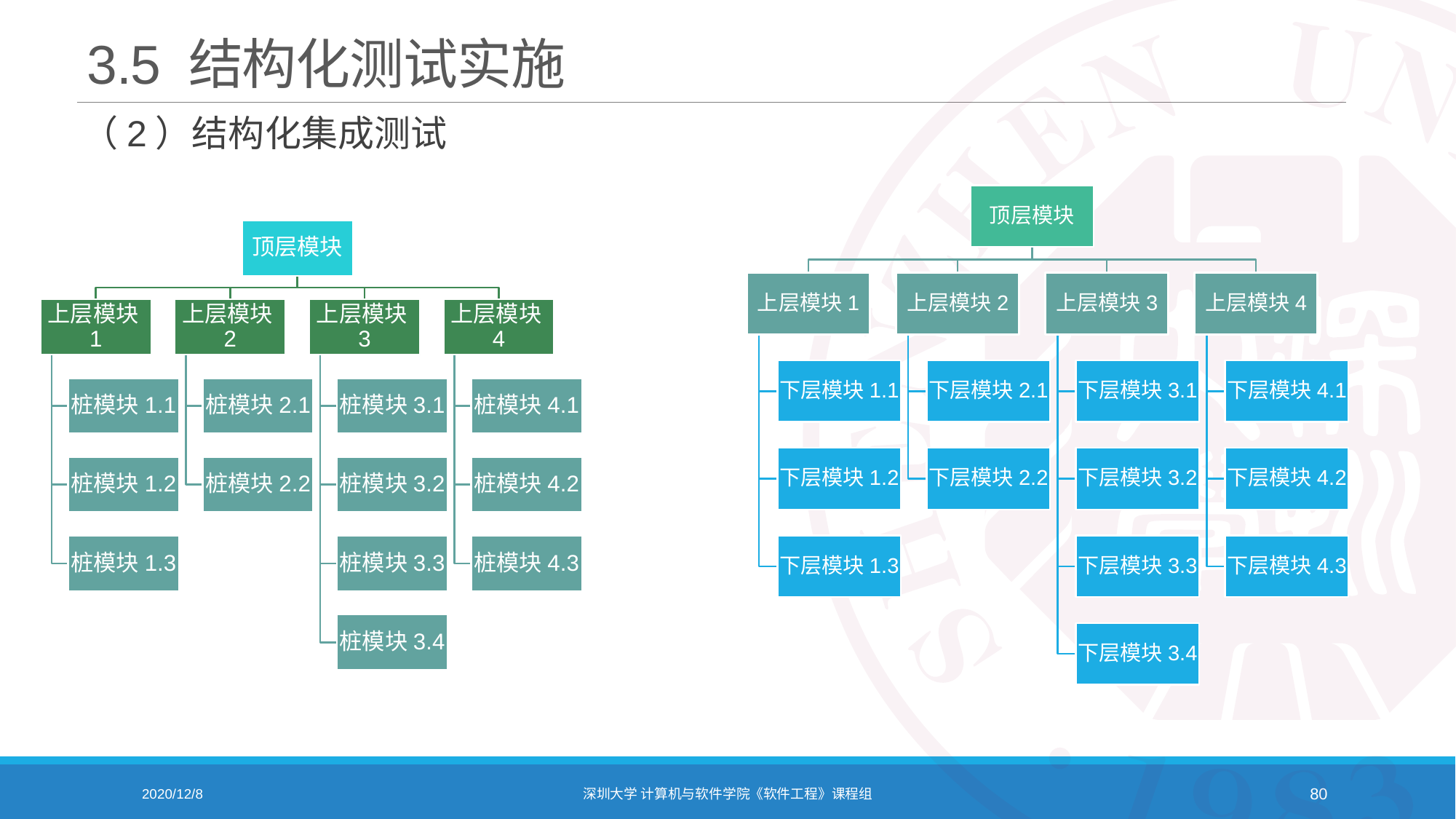

# 3.5 结构化测试实施
（2）结构化集成测试
顶层模块
上层模块1
下层模块1.1
下层模块1.2
下层模块1.3
上层模块2
下层模块2.1
下层模块2.2
上层模块3
下层模块3.1
下层模块3.2
下层模块3.3
下层模块3.4
上层模块4
下层模块4.1
下层模块4.2
下层模块4.3
顶层模块
上层模块1
桩模块1.1
桩模块1.2
桩模块1.3
上层模块2
桩模块2.1
桩模块2.2
上层模块3
桩模块3.1
桩模块3.2
桩模块3.3
桩模块3.4
上层模块4
桩模块4.1
桩模块4.2
桩模块4.3
2020/12/8
深圳大学 计算机与软件学院《软件工程》课程组
80